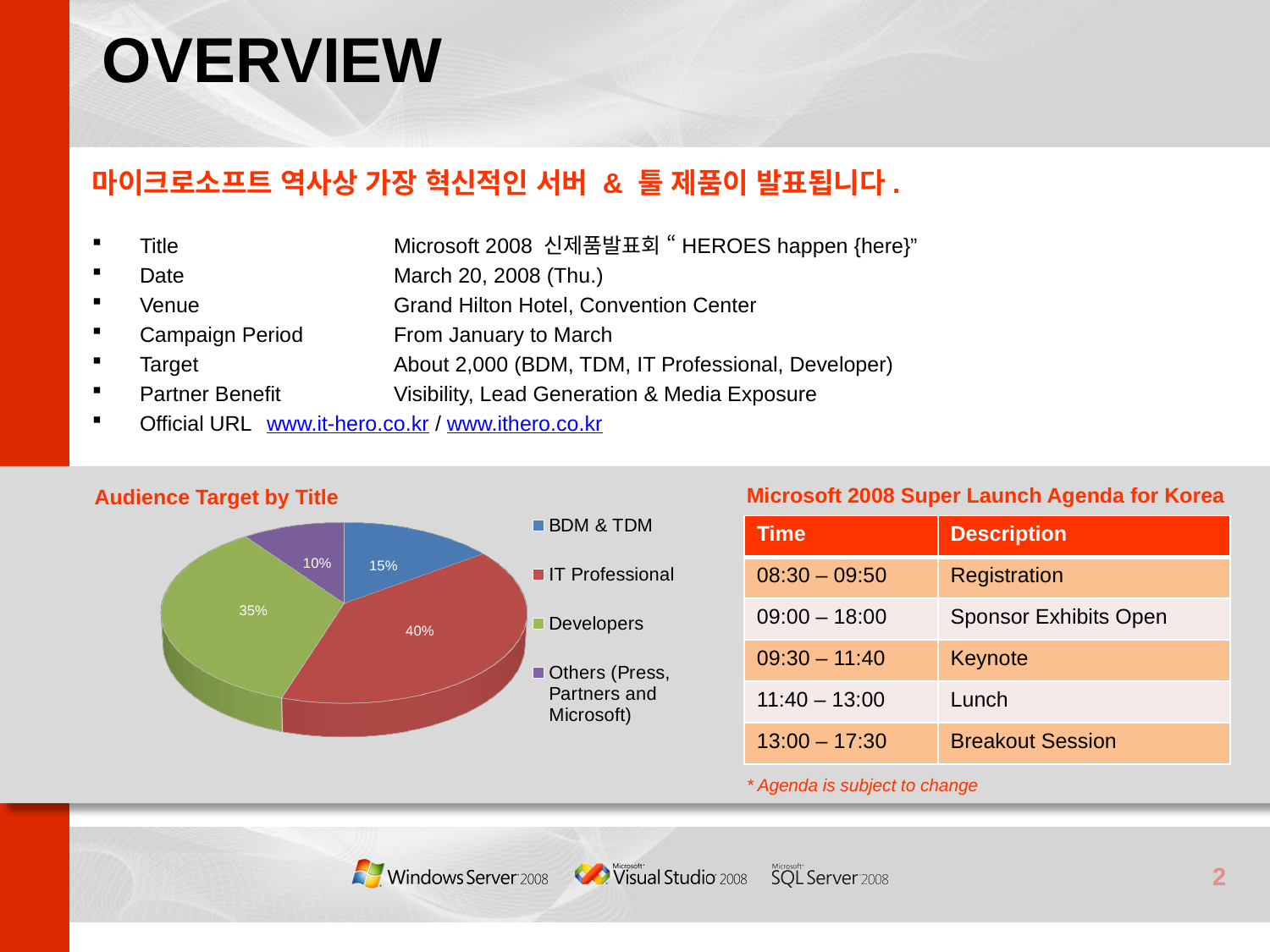

# OVERVIEW
마이크로소프트 역사상 가장 혁신적인 서버 & 툴 제품이 발표됩니다.

Title  		Microsoft 2008 신제품발표회 “HEROES happen {here}”
Date 		March 20, 2008 (Thu.)
Venue	 	Grand Hilton Hotel, Convention Center
Campaign Period	From January to March
Target 		About 2,000 (BDM, TDM, IT Professional, Developer)
Partner Benefit	Visibility, Lead Generation & Media Exposure
Official URL	www.it-hero.co.kr / www.ithero.co.kr

[unsupported chart]

Microsoft 2008 Super Launch Agenda for Korea
Audience Target by Title
| Time | Description |
| --- | --- |
| 08:30 – 09:50 | Registration |
| 09:00 – 18:00 | Sponsor Exhibits Open |
| 09:30 – 11:40 | Keynote |
| 11:40 – 13:00 | Lunch |
| 13:00 – 17:30 | Breakout Session |
* Agenda is subject to change
2